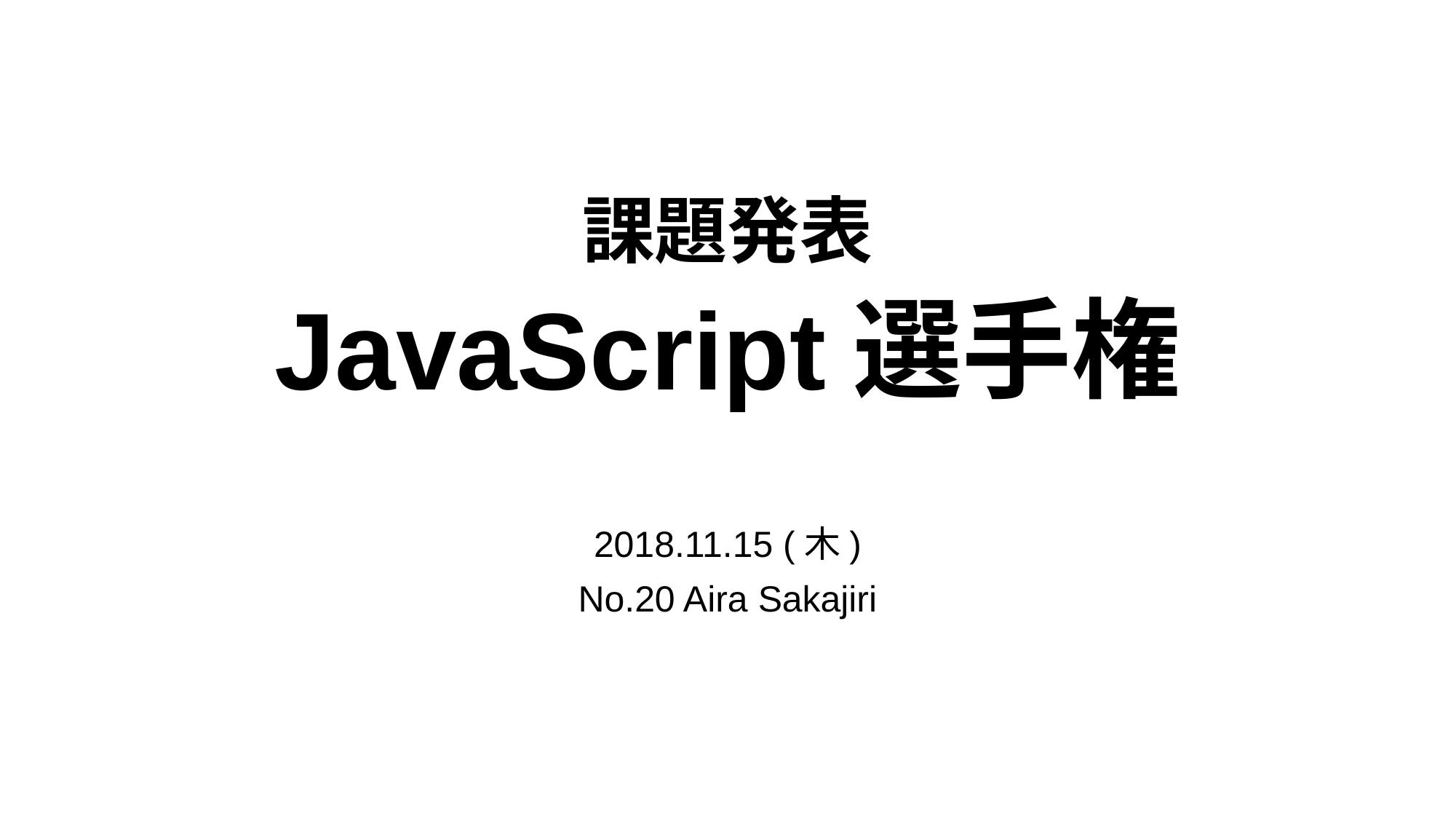

# 課題発表 JavaScript選手権
2018.11.15 (木)
No.20 Aira Sakajiri